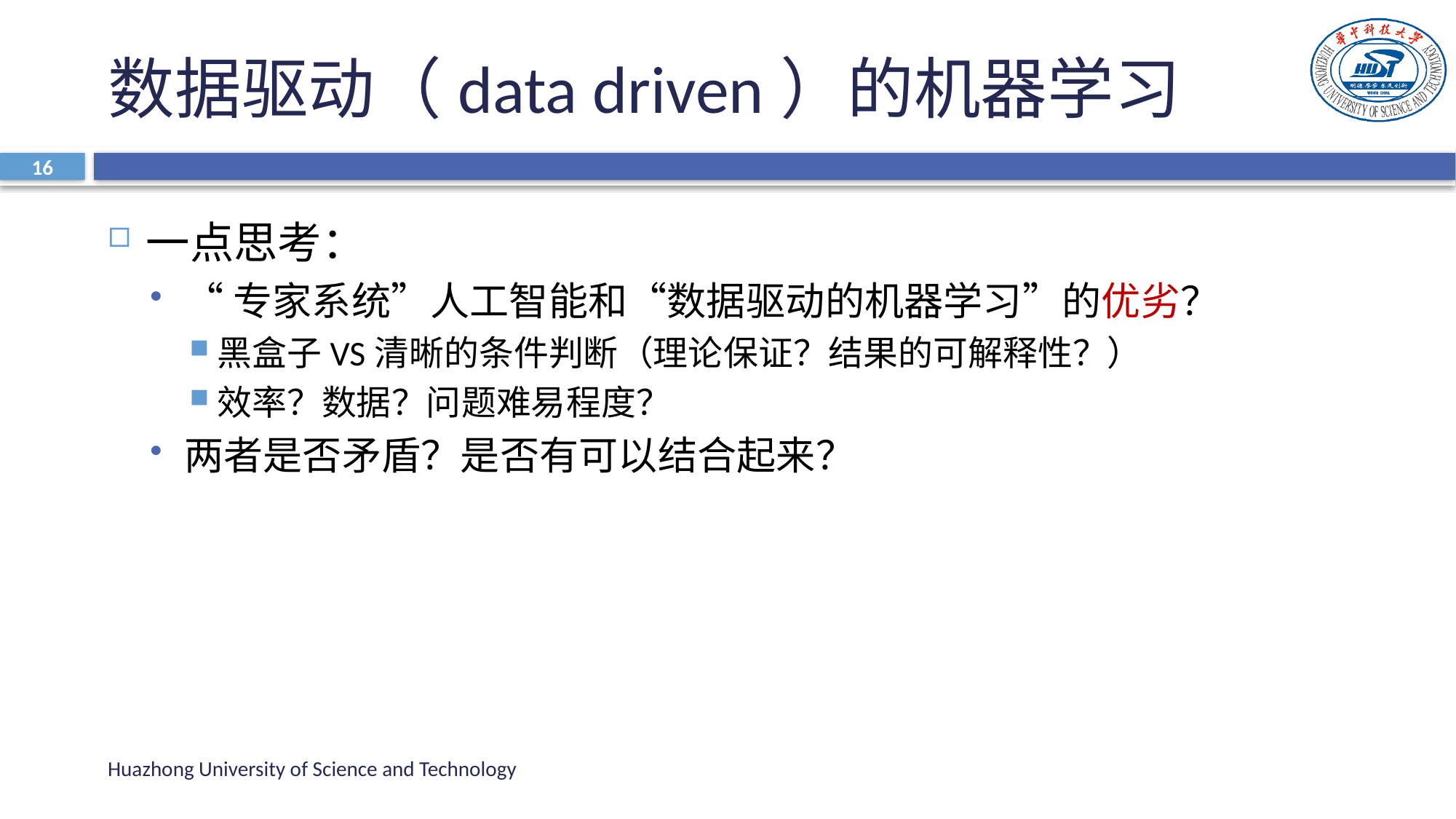

# 数据驱动（data driven）的机器学习
16
一点思考：
“专家系统”人工智能和“数据驱动的机器学习”的优劣？
黑盒子VS清晰的条件判断（理论保证？结果的可解释性？）
效率？数据？问题难易程度？
两者是否矛盾？是否有可以结合起来？

Huazhong University of Science and Technology